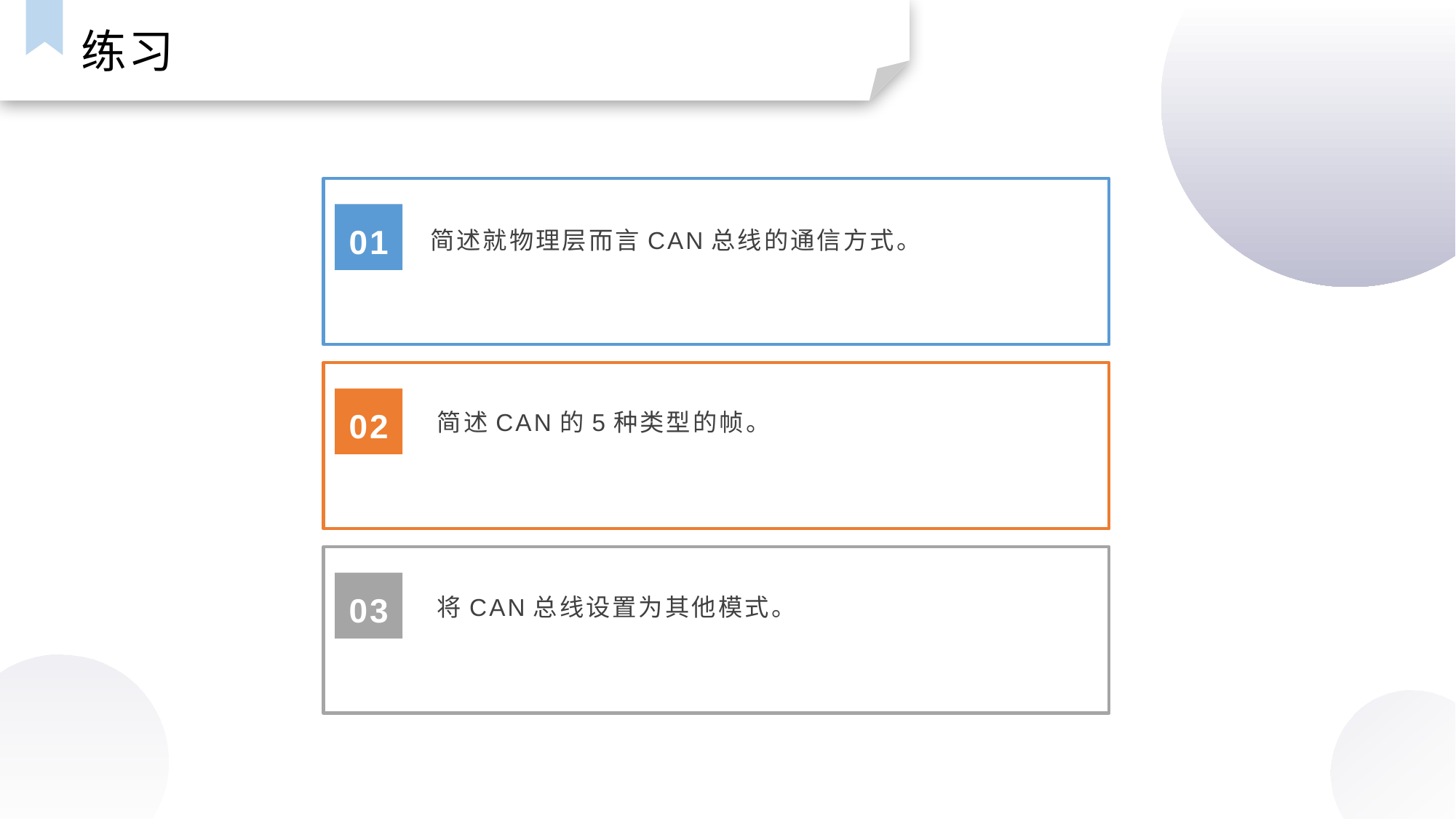

练习

01
简述就物理层而言CAN总线的通信方式。

02
简述CAN的5种类型的帧。

03
将CAN总线设置为其他模式。